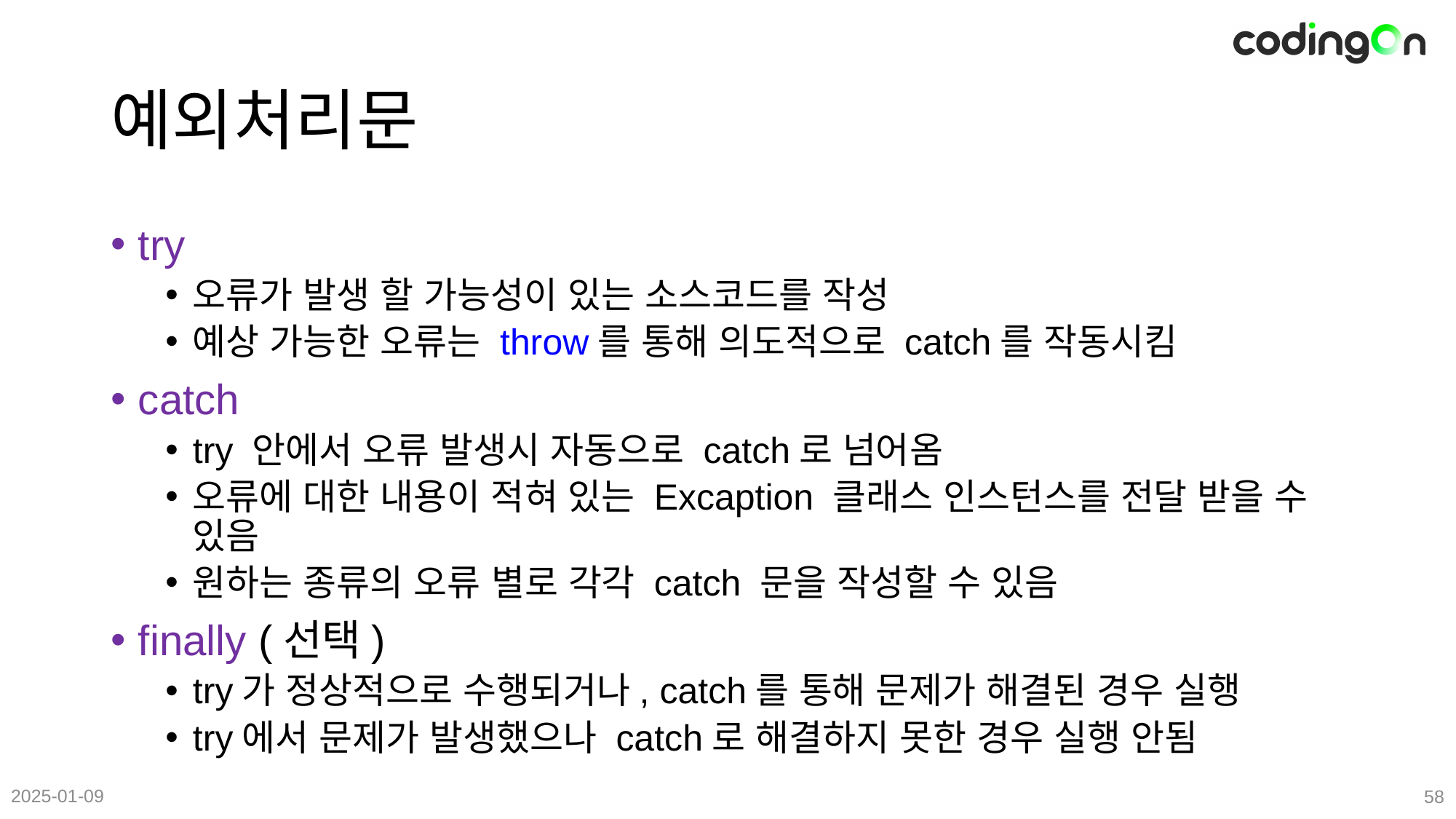

# 예외처리문
try
오류가 발생 할 가능성이 있는 소스코드를 작성
예상 가능한 오류는 throw를 통해 의도적으로 catch를 작동시킴
catch
try 안에서 오류 발생시 자동으로 catch로 넘어옴
오류에 대한 내용이 적혀 있는 Excaption 클래스 인스턴스를 전달 받을 수 있음
원하는 종류의 오류 별로 각각 catch 문을 작성할 수 있음
finally (선택)
try가 정상적으로 수행되거나, catch를 통해 문제가 해결된 경우 실행
try에서 문제가 발생했으나 catch로 해결하지 못한 경우 실행 안됨

2025-01-09
58